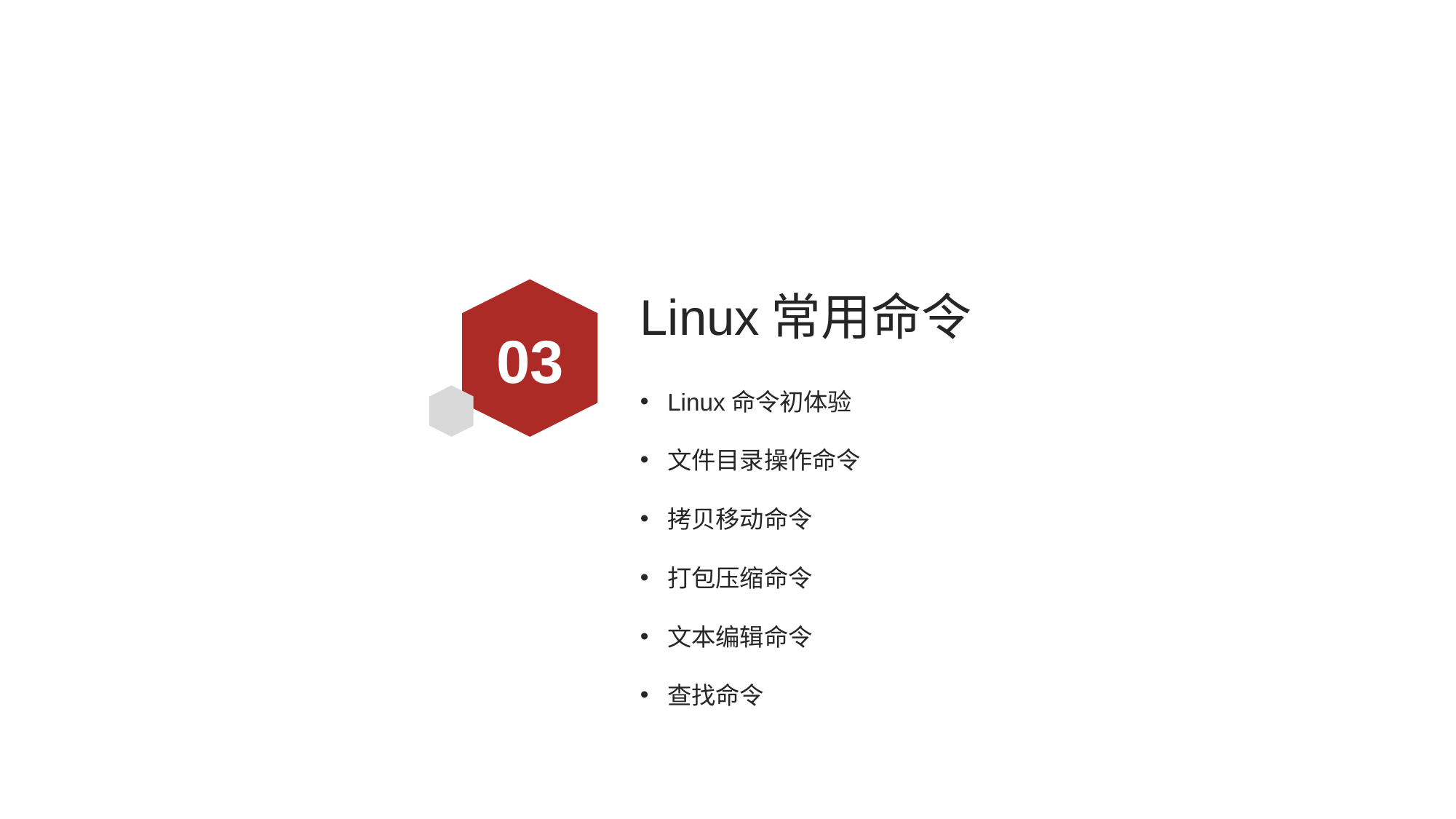

# Linux常用命令
03
Linux命令初体验
文件目录操作命令
拷贝移动命令
打包压缩命令
文本编辑命令
查找命令